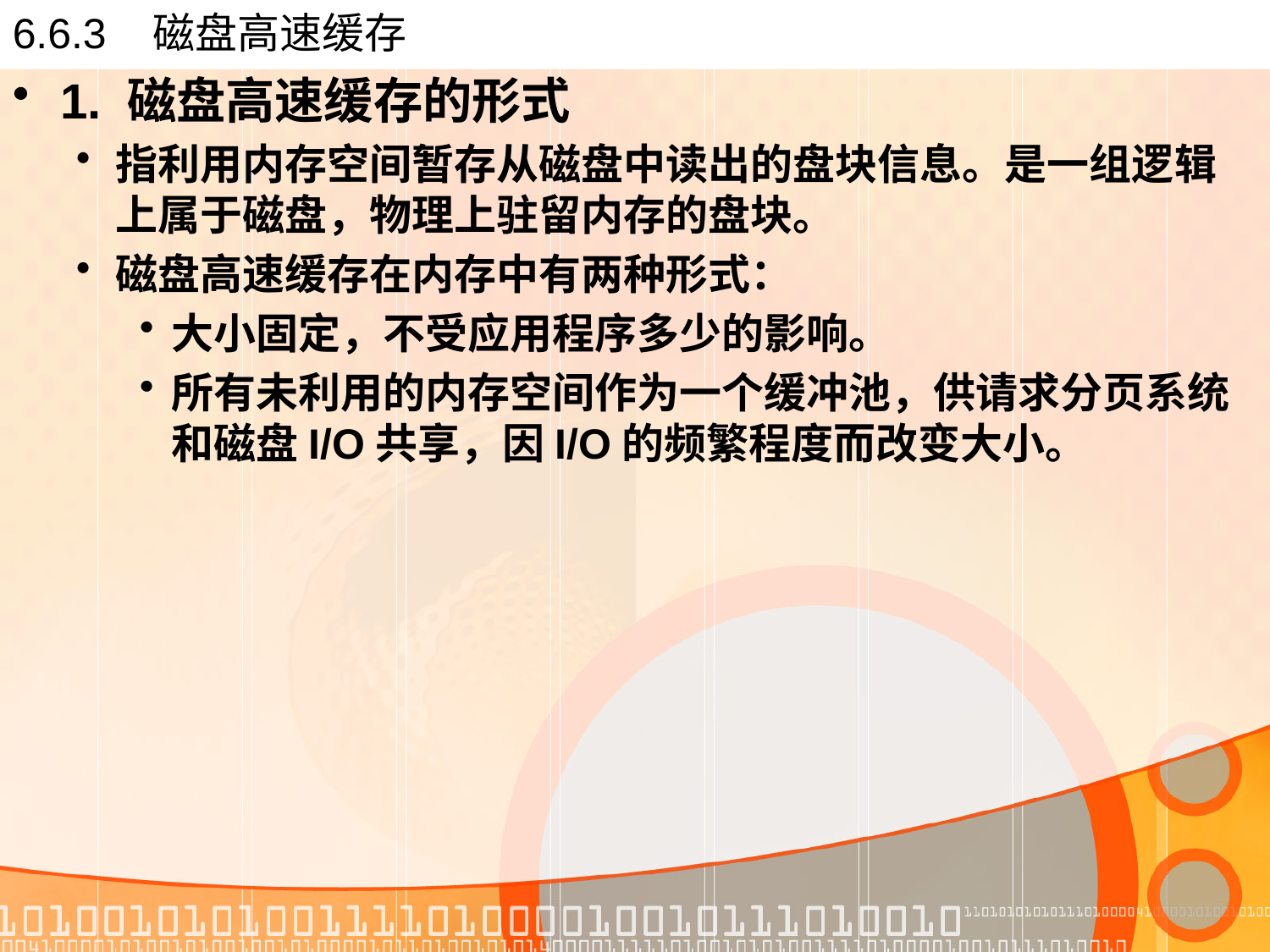

# 6.6.3   磁盘高速缓存
1. 磁盘高速缓存的形式
指利用内存空间暂存从磁盘中读出的盘块信息。是一组逻辑上属于磁盘，物理上驻留内存的盘块。
磁盘高速缓存在内存中有两种形式：
大小固定，不受应用程序多少的影响。
所有未利用的内存空间作为一个缓冲池，供请求分页系统和磁盘I/O共享，因I/O的频繁程度而改变大小。